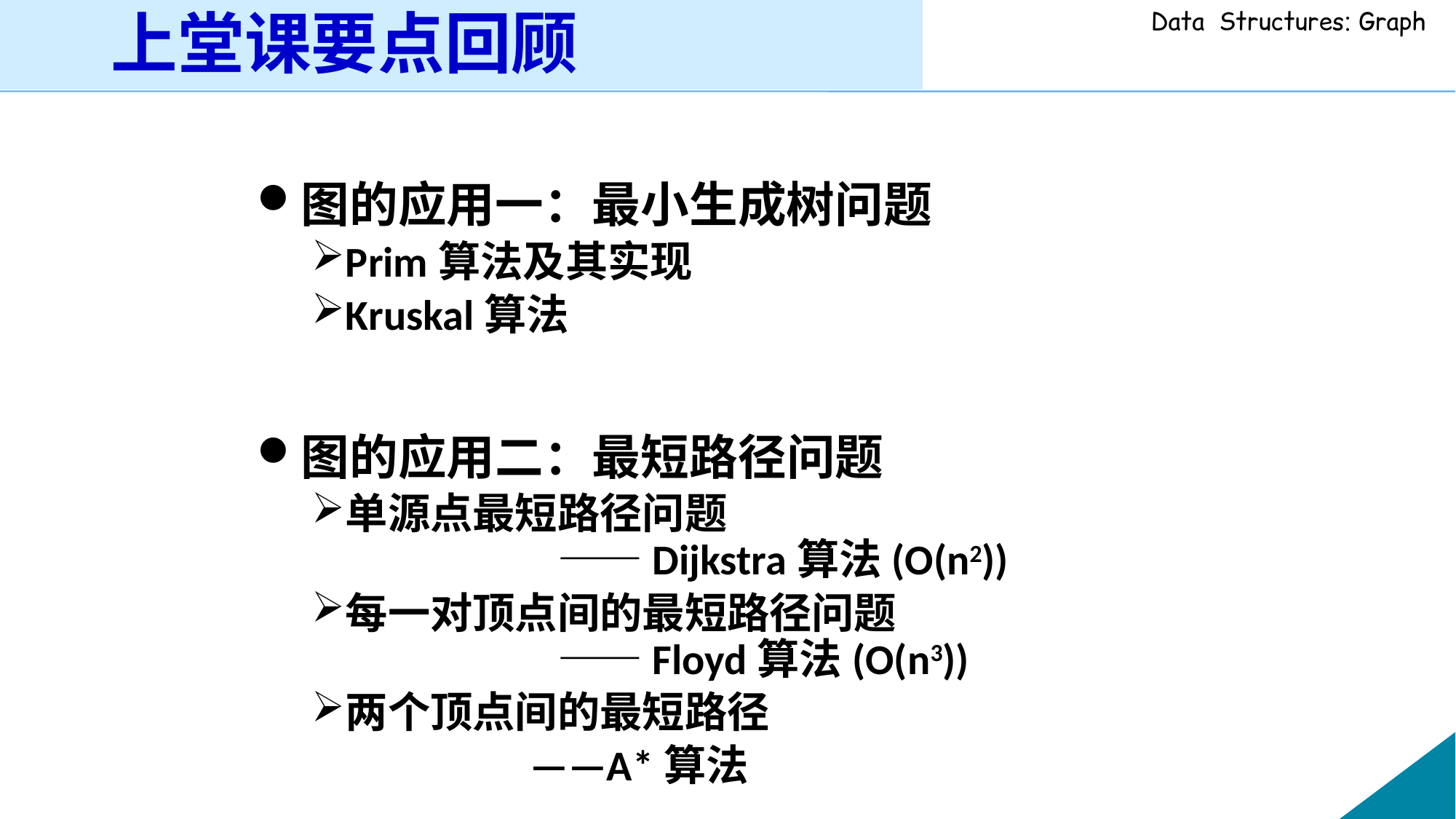

上堂课要点回顾
图的应用一：最小生成树问题
Prim算法及其实现
Kruskal算法

图的应用二：最短路径问题
单源点最短路径问题
		——Dijkstra算法(O(n2))
每一对顶点间的最短路径问题
		——Floyd算法(O(n3))
两个顶点间的最短路径
		——A*算法